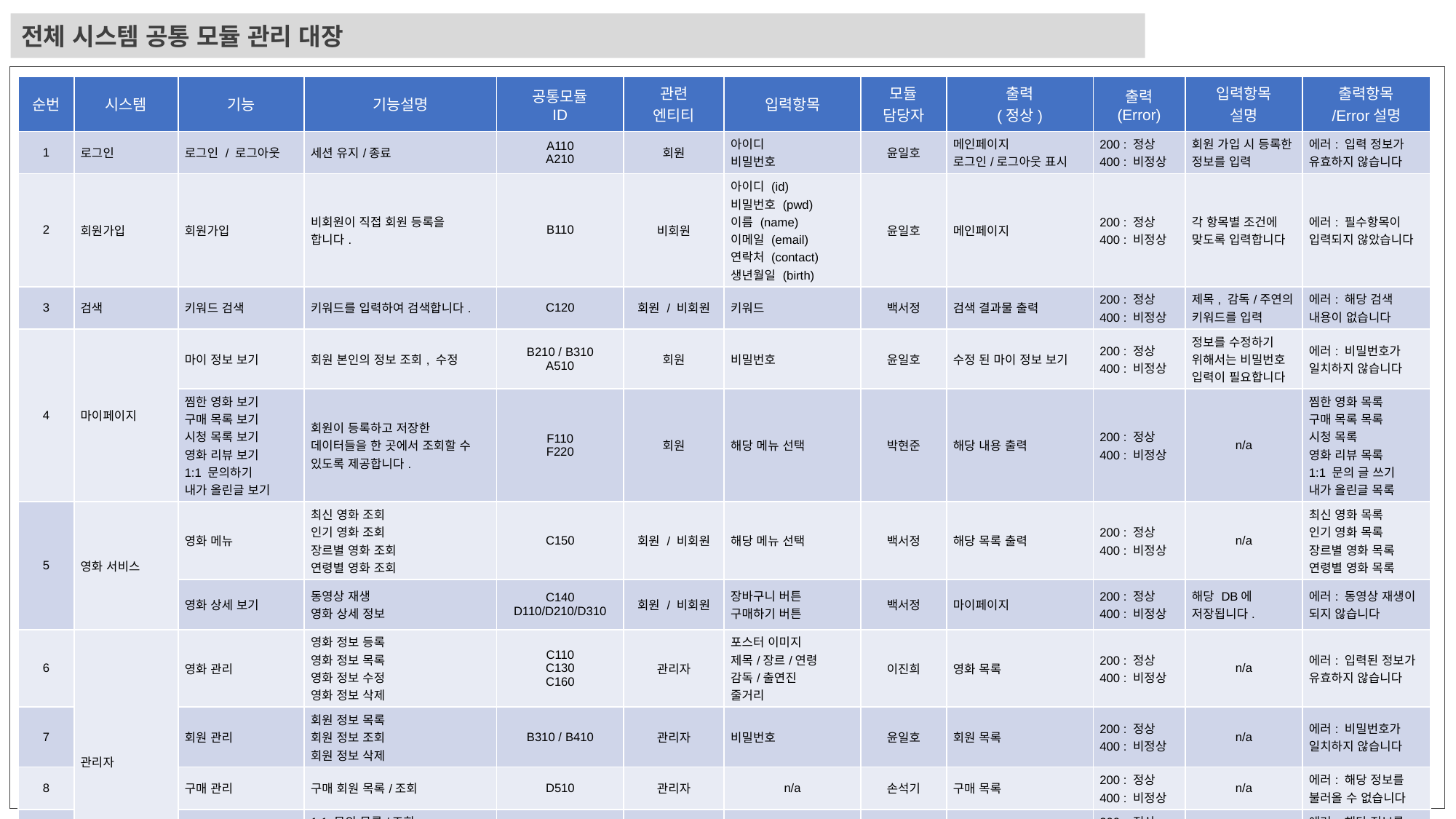

전체 시스템 공통 모듈 관리 대장

| 순번 | 시스템 | 기능 | 기능설명 | 공통모듈 ID | 관련 엔티티 | 입력항목 | 모듈 담당자 | 출력 (정상) | 출력 (Error) | 입력항목 설명 | 출력항목 /Error설명 |
| --- | --- | --- | --- | --- | --- | --- | --- | --- | --- | --- | --- |
| 1 | 로그인 | 로그인 / 로그아웃 | 세션 유지/종료 | A110 A210 | 회원 | 아이디 비밀번호 | 윤일호 | 메인페이지 로그인/로그아웃 표시 | 200 : 정상 400 : 비정상 | 회원 가입 시 등록한 정보를 입력 | 에러: 입력 정보가 유효하지 않습니다 |
| 2 | 회원가입 | 회원가입 | 비회원이 직접 회원 등록을 합니다. | B110 | 비회원 | 아이디 (id) 비밀번호 (pwd) 이름 (name) 이메일 (email) 연락처 (contact) 생년월일 (birth) | 윤일호 | 메인페이지 | 200 : 정상 400 : 비정상 | 각 항목별 조건에 맞도록 입력합니다 | 에러: 필수항목이 입력되지 않았습니다 |
| 3 | 검색 | 키워드 검색 | 키워드를 입력하여 검색합니다. | C120 | 회원 / 비회원 | 키워드 | 백서정 | 검색 결과물 출력 | 200 : 정상 400 : 비정상 | 제목, 감독/주연의 키워드를 입력 | 에러: 해당 검색 내용이 없습니다 |
| 4 | 마이페이지 | 마이 정보 보기 | 회원 본인의 정보 조회, 수정 | B210 / B310 A510 | 회원 | 비밀번호 | 윤일호 | 수정 된 마이 정보 보기 | 200 : 정상 400 : 비정상 | 정보를 수정하기 위해서는 비밀번호 입력이 필요합니다 | 에러: 비밀번호가 일치하지 않습니다 |
|  |  | 찜한 영화 보기 구매 목록 보기 시청 목록 보기 영화 리뷰 보기 1:1 문의하기 내가 올린글 보기 | 회원이 등록하고 저장한 데이터들을 한 곳에서 조회할 수 있도록 제공합니다. | F110 F220 | 회원 | 해당 메뉴 선택 | 박현준 | 해당 내용 출력 | 200 : 정상 400 : 비정상 | n/a | 찜한 영화 목록 구매 목록 목록 시청 목록 영화 리뷰 목록 1:1 문의 글 쓰기 내가 올린글 목록 |
| 5 | 영화 서비스 | 영화 메뉴 | 최신 영화 조회 인기 영화 조회 장르별 영화 조회 연령별 영화 조회 | C150 | 회원 / 비회원 | 해당 메뉴 선택 | 백서정 | 해당 목록 출력 | 200 : 정상 400 : 비정상 | n/a | 최신 영화 목록 인기 영화 목록 장르별 영화 목록 연령별 영화 목록 |
|  |  | 영화 상세 보기 | 동영상 재생 영화 상세 정보 | C140 D110/D210/D310 | 회원 / 비회원 | 장바구니 버튼 구매하기 버튼 | 백서정 | 마이페이지 | 200 : 정상 400 : 비정상 | 해당 DB에 저장됩니다. | 에러: 동영상 재생이 되지 않습니다 |
| 6 | 관리자 | 영화 관리 | 영화 정보 등록 영화 정보 목록 영화 정보 수정 영화 정보 삭제 | C110 C130 C160 | 관리자 | 포스터 이미지 제목/장르/연령 감독/출연진 줄거리 | 이진희 | 영화 목록 | 200 : 정상 400 : 비정상 | n/a | 에러: 입력된 정보가 유효하지 않습니다 |
| 7 |  | 회원 관리 | 회원 정보 목록 회원 정보 조회 회원 정보 삭제 | B310 / B410 | 관리자 | 비밀번호 | 윤일호 | 회원 목록 | 200 : 정상 400 : 비정상 | n/a | 에러: 비밀번호가 일치하지 않습니다 |
| 8 |  | 구매 관리 | 구매 회원 목록/조회 | D510 | 관리자 | n/a | 손석기 | 구매 목록 | 200 : 정상 400 : 비정상 | n/a | 에러: 해당 정보를 불러올 수 없습니다 |
| 9 |  | 게시판 관리 | 1:1 문의 목록/조회, 답글 쓰기 | F210/F610 | 관리자 | 제목, 내용 | 박현준 | 1:1 문의 목록 | 200 : 정상 400 : 비정상 | n/a | 에러: 해당 정보를 불러올 수 없습니다 |
| 10 |  |  | 공지 및 이벤트 목록, 등록, 수정, 삭제 | E110/E210/E310 E410/E510 | 관리자 | 제목, 내용 | 박현준 | 공지&이벤트 목록 | 200 : 정상 400 : 비정상 | n/a | 에러: 해당 정보를 불러올 수 없습니다 |